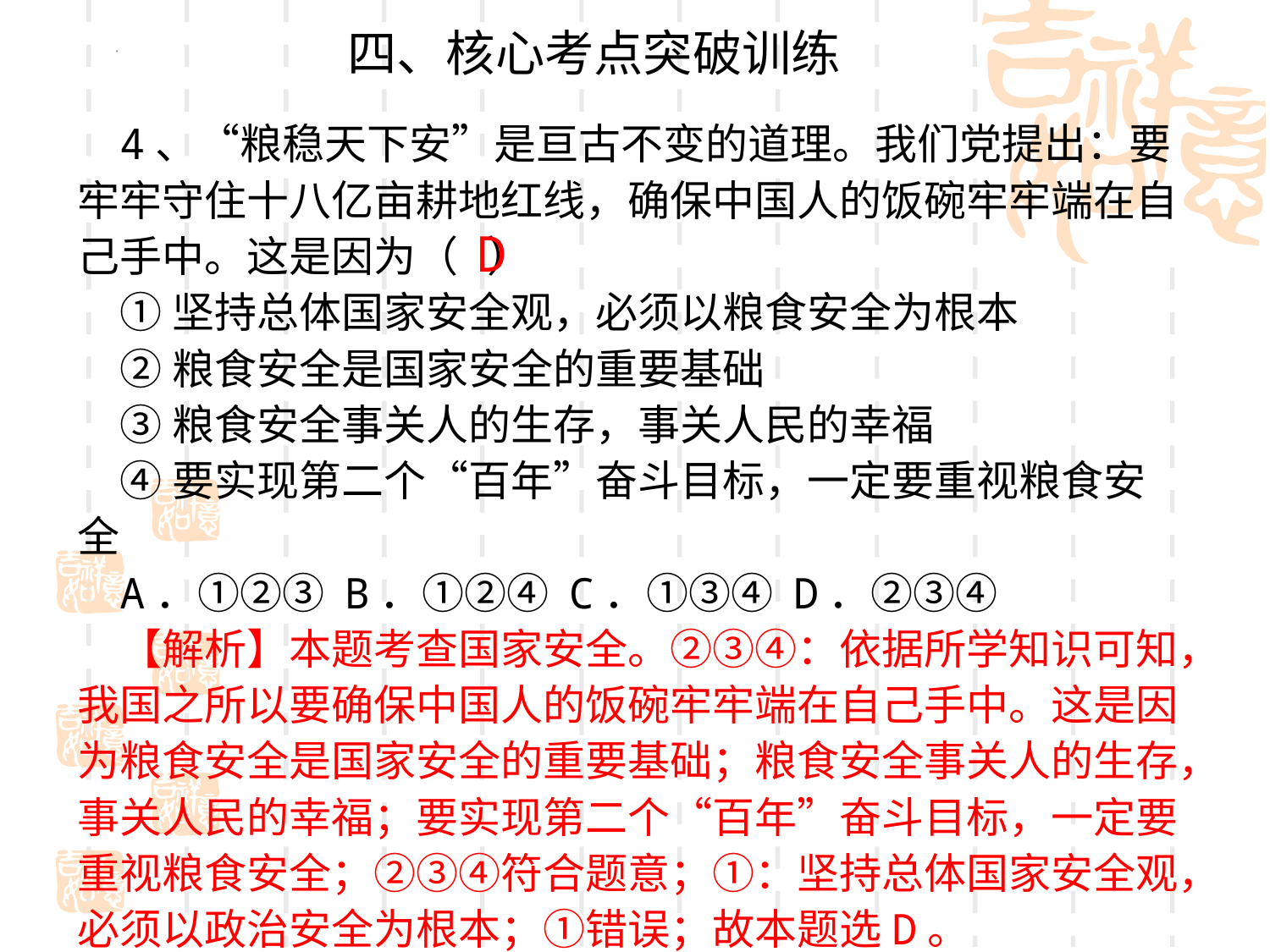

四、核心考点突破训练
4、“粮稳天下安”是亘古不变的道理。我们党提出：要牢牢守住十八亿亩耕地红线，确保中国人的饭碗牢牢端在自己手中。这是因为（   ）
①坚持总体国家安全观，必须以粮食安全为根本
②粮食安全是国家安全的重要基础
③粮食安全事关人的生存，事关人民的幸福
④要实现第二个“百年”奋斗目标，一定要重视粮食安全
A．①②③ B．①②④ C．①③④ D．②③④
【解析】本题考查国家安全。②③④：依据所学知识可知，我国之所以要确保中国人的饭碗牢牢端在自己手中。这是因为粮食安全是国家安全的重要基础；粮食安全事关人的生存，事关人民的幸福；要实现第二个“百年”奋斗目标，一定要重视粮食安全；②③④符合题意；①：坚持总体国家安全观，必须以政治安全为根本；①错误；故本题选D。
D